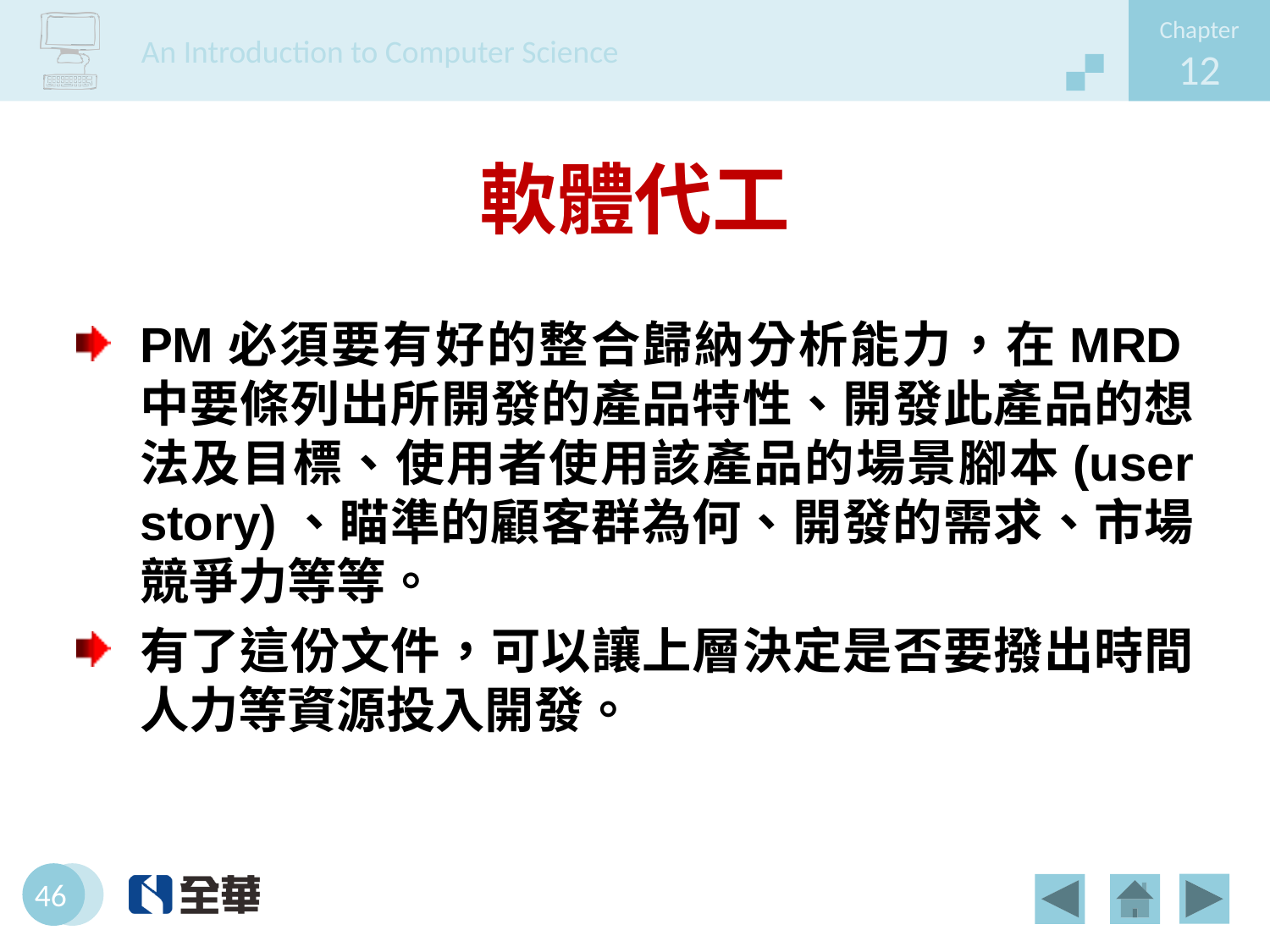

# 軟體代工
PM必須要有好的整合歸納分析能力，在MRD中要條列出所開發的產品特性、開發此產品的想法及目標、使用者使用該產品的場景腳本(user story)、瞄準的顧客群為何、開發的需求、市場競爭力等等。
有了這份文件，可以讓上層決定是否要撥出時間人力等資源投入開發。